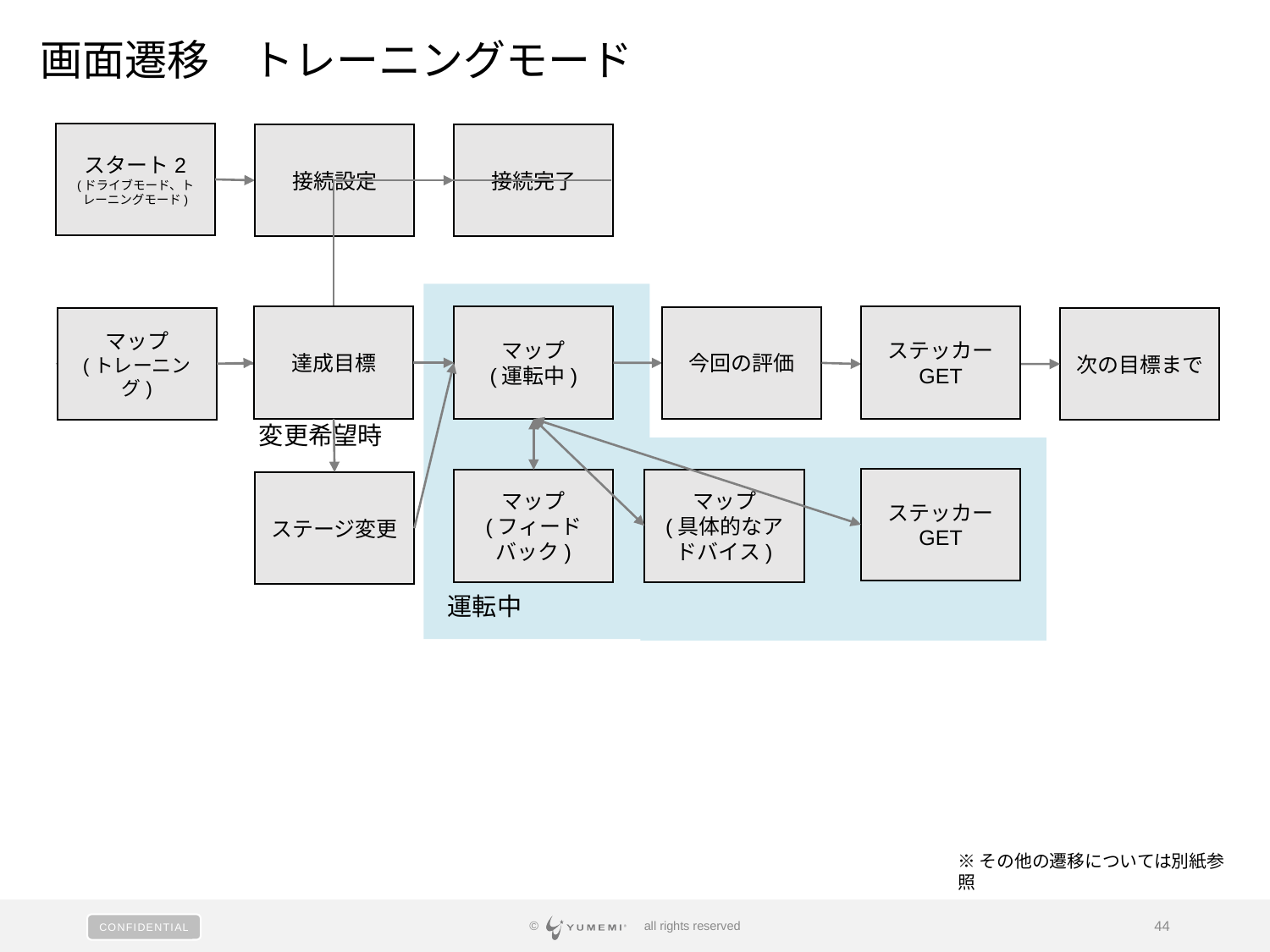

画面遷移　トレーニングモード
スタート2
(ドライブモード、トレーニングモード)
接続設定
接続完了

達成目標
マップ
(運転中)
ステッカー
GET
今回の評価
マップ
(トレーニング)
次の目標まで
変更希望時

ステッカー
GET
マップ
(フィードバック)
マップ
(具体的なアドバイス)
ステージ変更
運転中
※その他の遷移については別紙参照
©                         　 all rights reserved
44